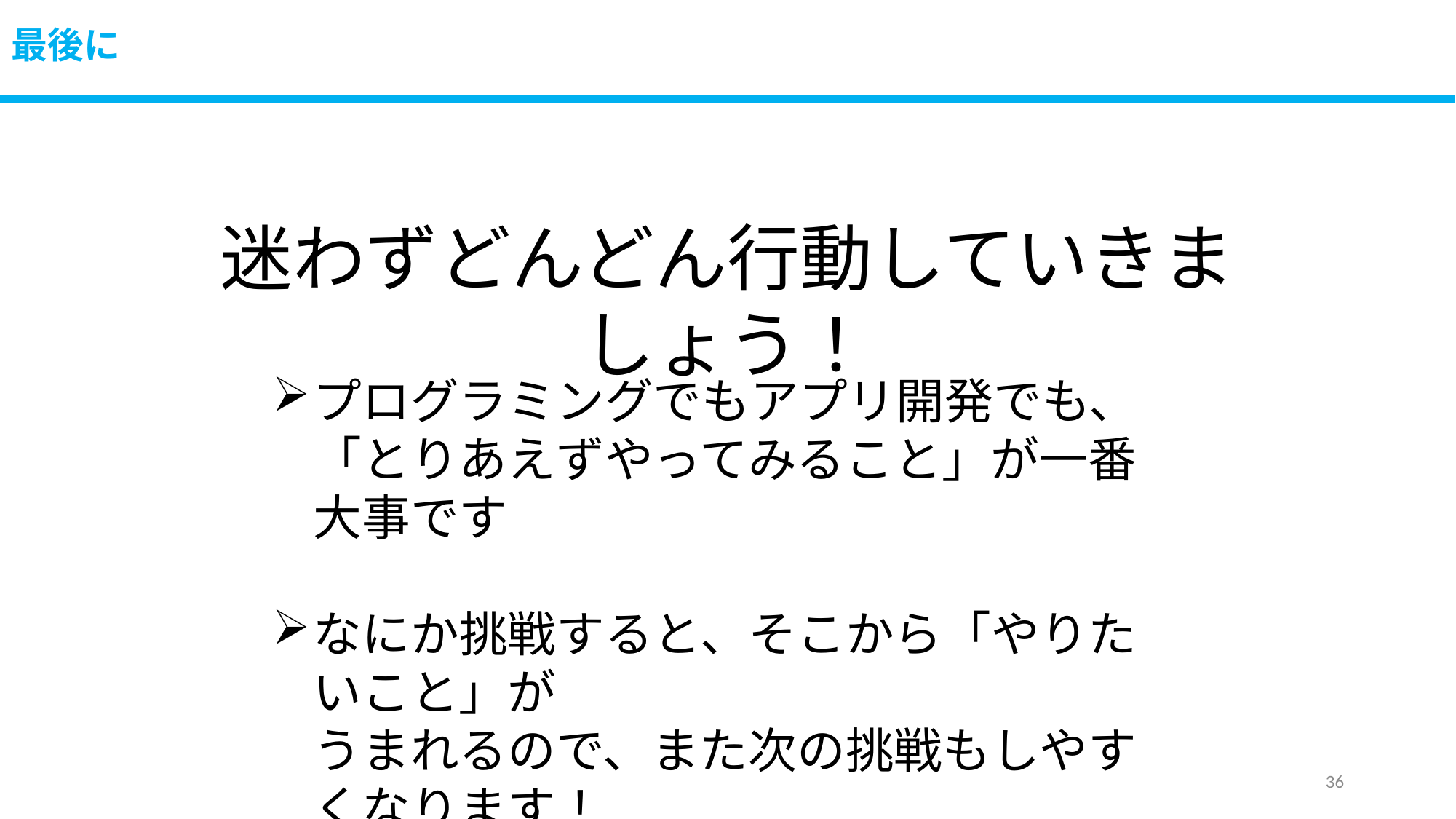

# 最後に
迷わずどんどん行動していきましょう！
プログラミングでもアプリ開発でも、
「とりあえずやってみること」が一番大事です

なにか挑戦すると、そこから「やりたいこと」が
うまれるので、また次の挑戦もしやすくなります！
36